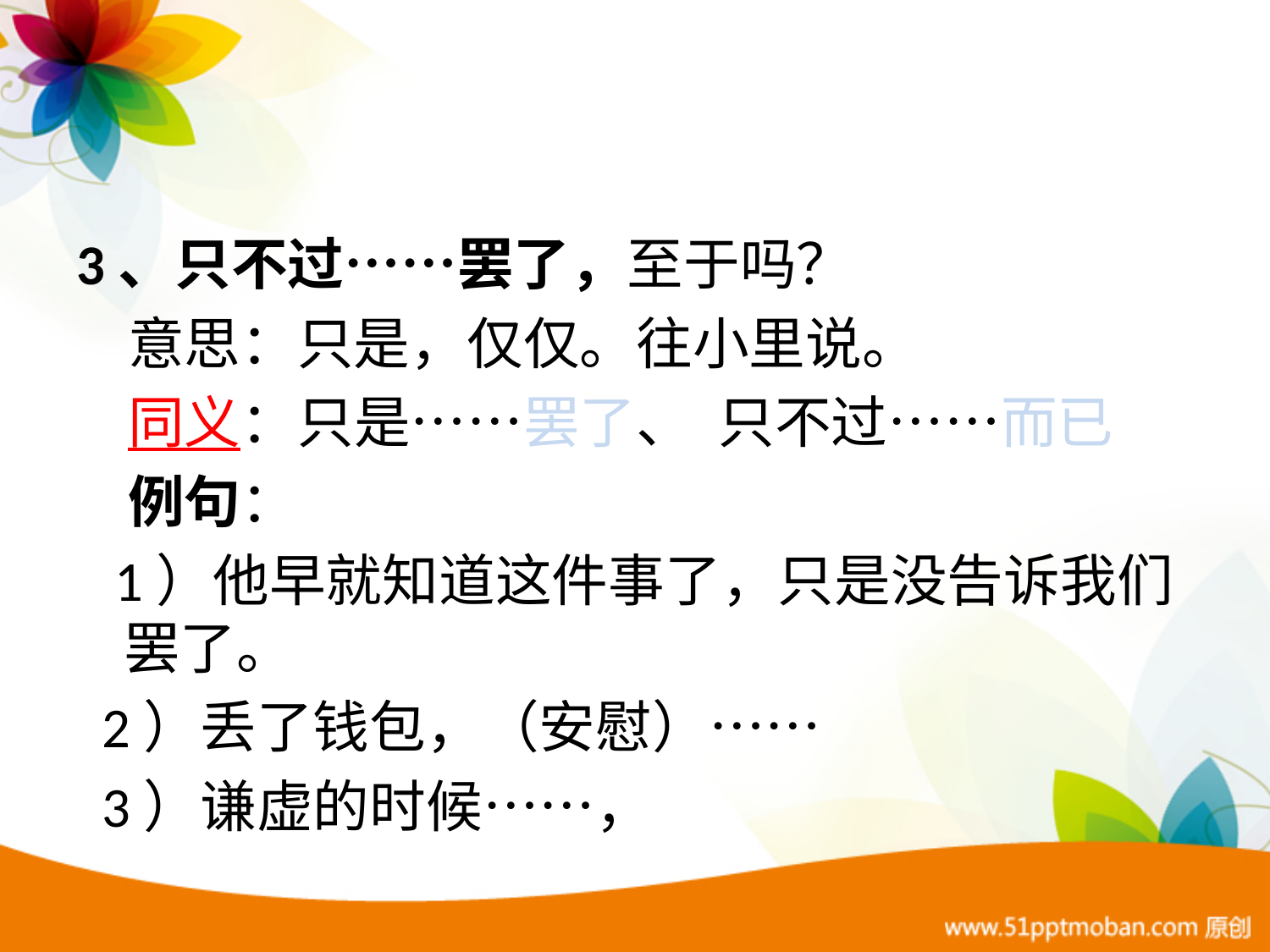

3、只不过……罢了，至于吗？
   意思：只是，仅仅。往小里说。
   同义：只是……罢了、  只不过……而已
   例句：
   1）他早就知道这件事了，只是没告诉我们罢了。
  2）丢了钱包，（安慰）……
  3）谦虚的时候……，